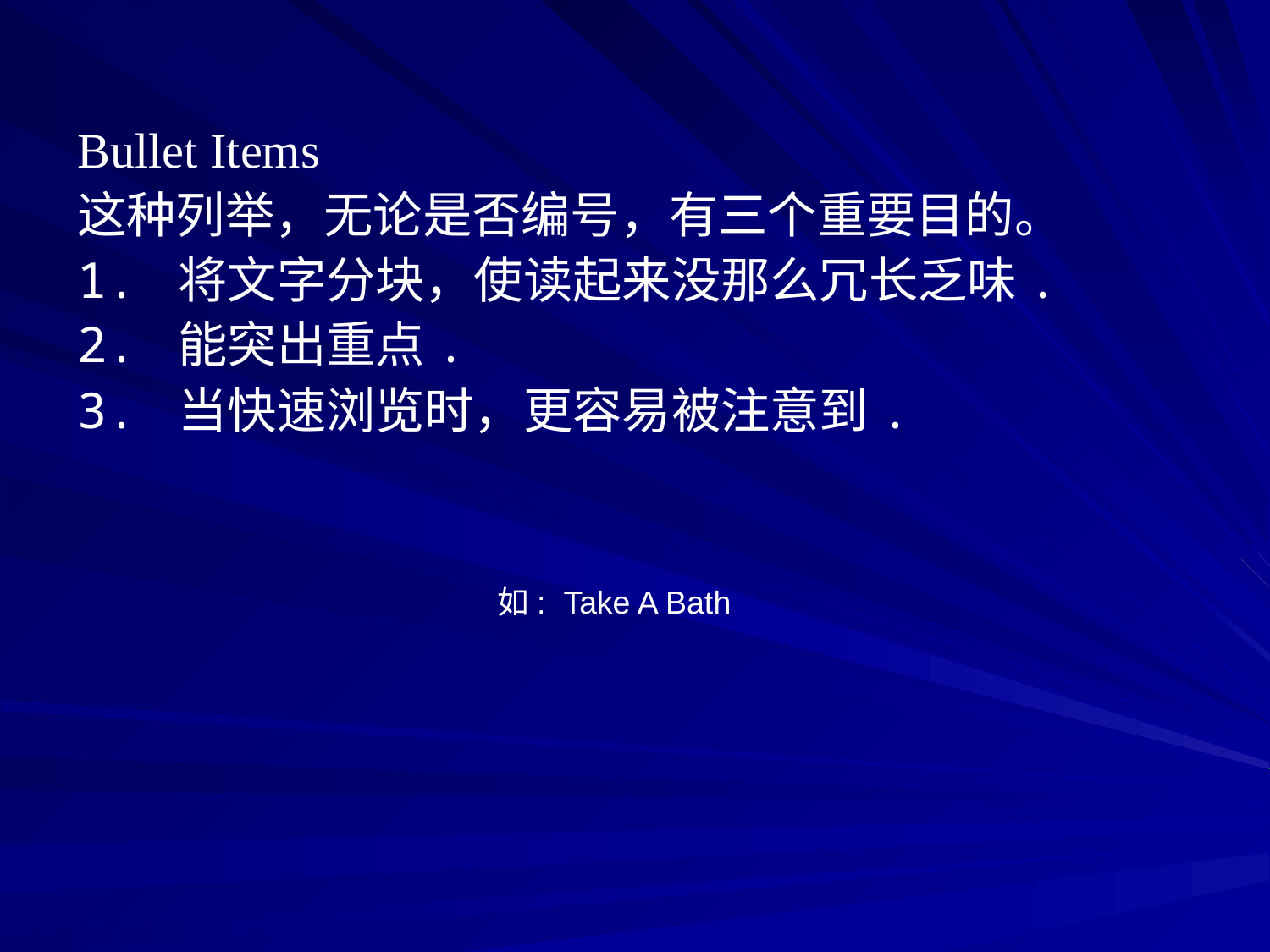

Bullet Items
这种列举，无论是否编号，有三个重要目的。
1. 将文字分块，使读起来没那么冗长乏味.
2. 能突出重点.
3. 当快速浏览时，更容易被注意到.
如:  Take A Bath